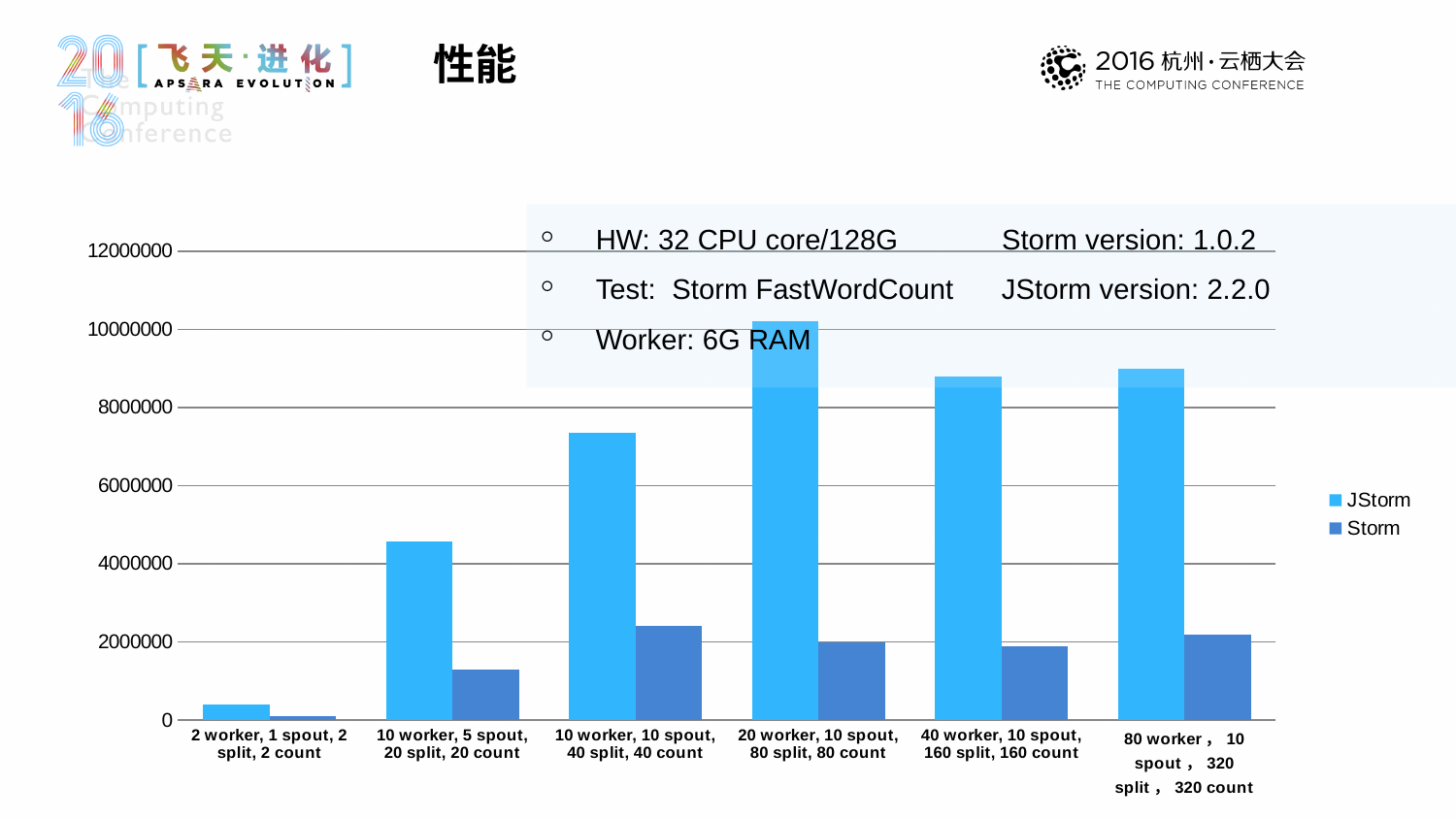

性能
HW: 32 CPU core/128G             Storm version: 1.0.2
Test:  Storm FastWordCount      JStorm version: 2.2.0
Worker: 6G RAM

### Chart

| Category |  |  |
|---|---|---|
| 2 worker, 1 spout, 2 split, 2 count | 409000.0 | 110000.0 |
| 10 worker, 5 spout, 20 split, 20 count | 4570000.0 | 1300000.0 |
| 10 worker, 10 spout, 40 split, 40 count | 7360000.0 | 2400000.0 |
| 20 worker, 10 spout, 80 split, 80 count | 10200000.0 | 2000000.0 |
| 40 worker, 10 spout, 160 split, 160 count | 8800000.0 | 1900000.0 |
| 80 worker，10 spout，320 split，320 count | 9000000.0 | 2200000.0 |